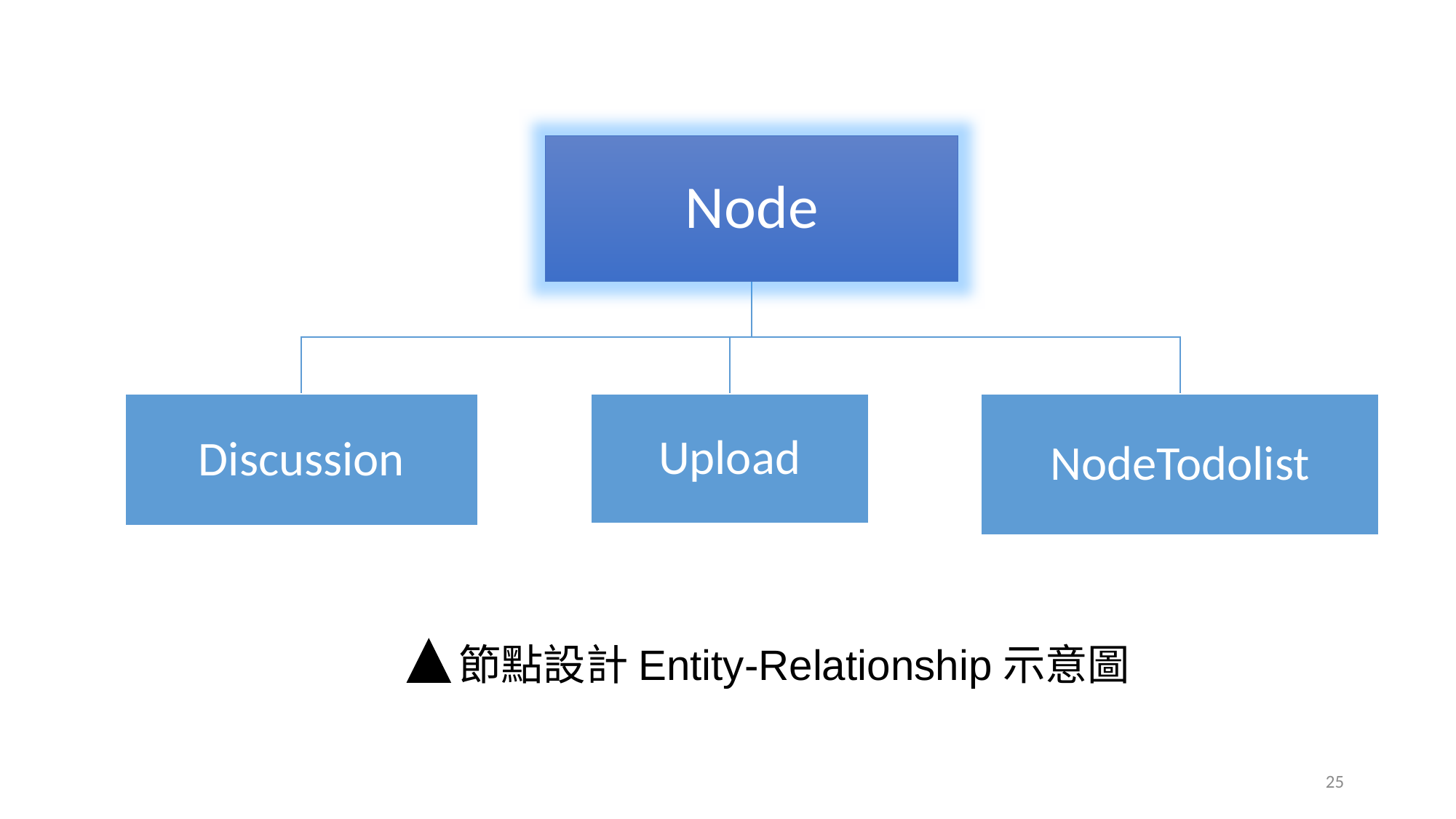

Node
Discussion
Upload
NodeTodolist
# 節點設計Entity-Relationship示意圖

25